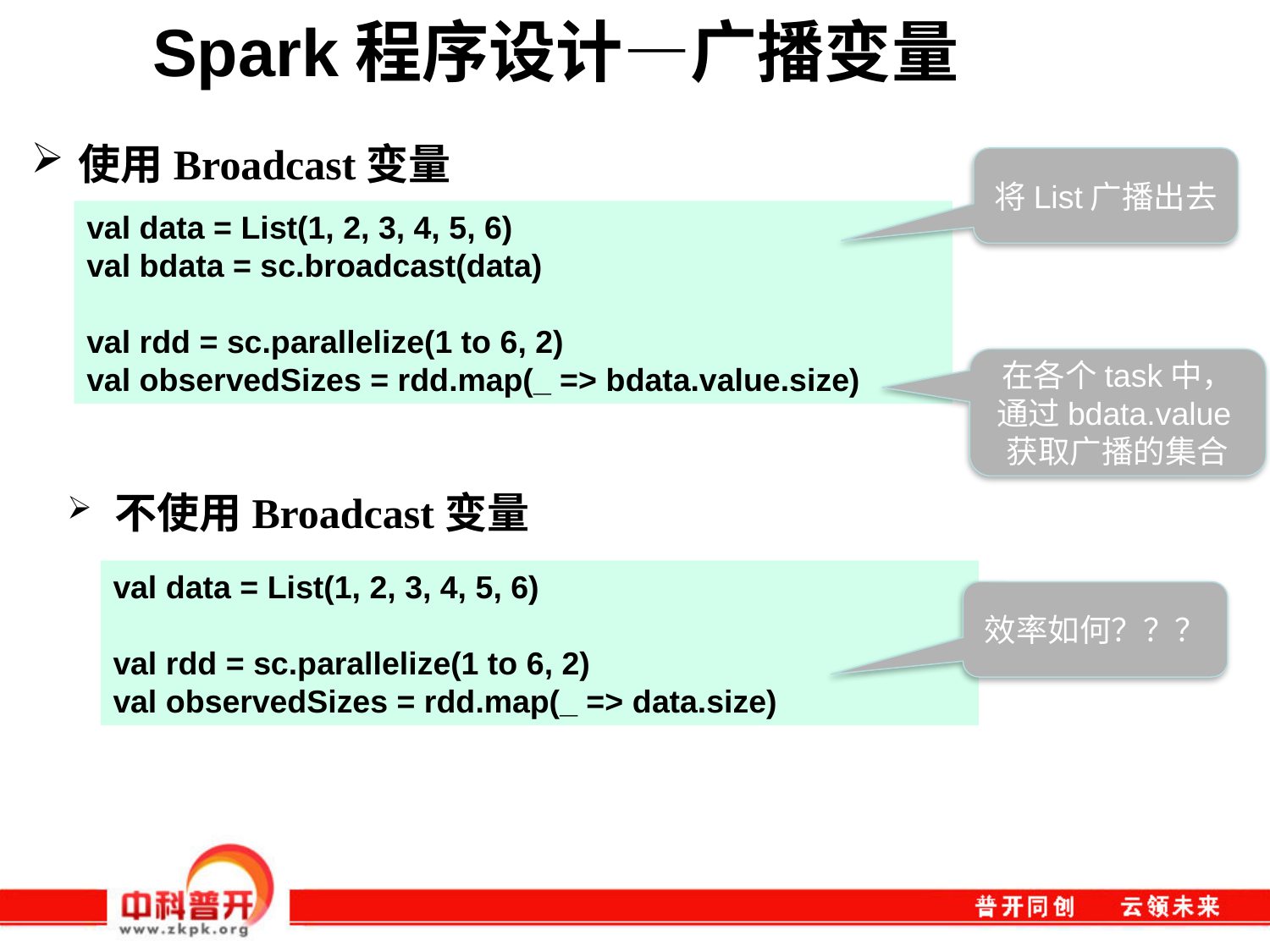

# Spark程序设计—广播变量
使用Broadcast变量
将List广播出去
val data = List(1, 2, 3, 4, 5, 6)
val bdata = sc.broadcast(data)

val rdd = sc.parallelize(1 to 6, 2)
val observedSizes = rdd.map(_ => bdata.value.size)
在各个task中，通过bdata.value获取广播的集合
不使用Broadcast变量
val data = List(1, 2, 3, 4, 5, 6)

val rdd = sc.parallelize(1 to 6, 2)
val observedSizes = rdd.map(_ => data.size)
效率如何？？？